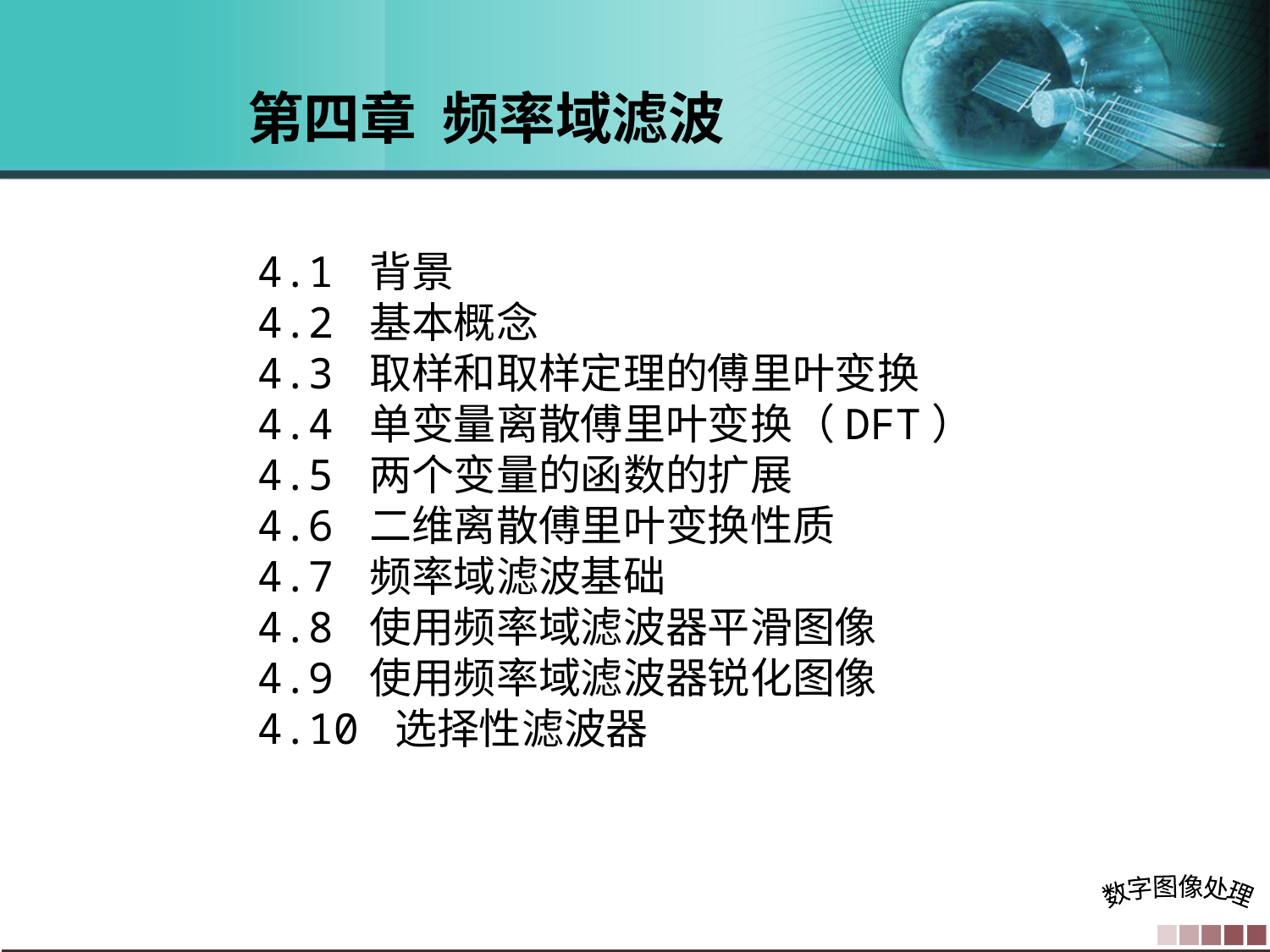

第四章  频率域滤波
4.1 背景
4.2 基本概念
4.3 取样和取样定理的傅里叶变换
4.4 单变量离散傅里叶变换（DFT）
4.5 两个变量的函数的扩展
4.6 二维离散傅里叶变换性质
4.7 频率域滤波基础
4.8 使用频率域滤波器平滑图像
4.9 使用频率域滤波器锐化图像
4.10 选择性滤波器